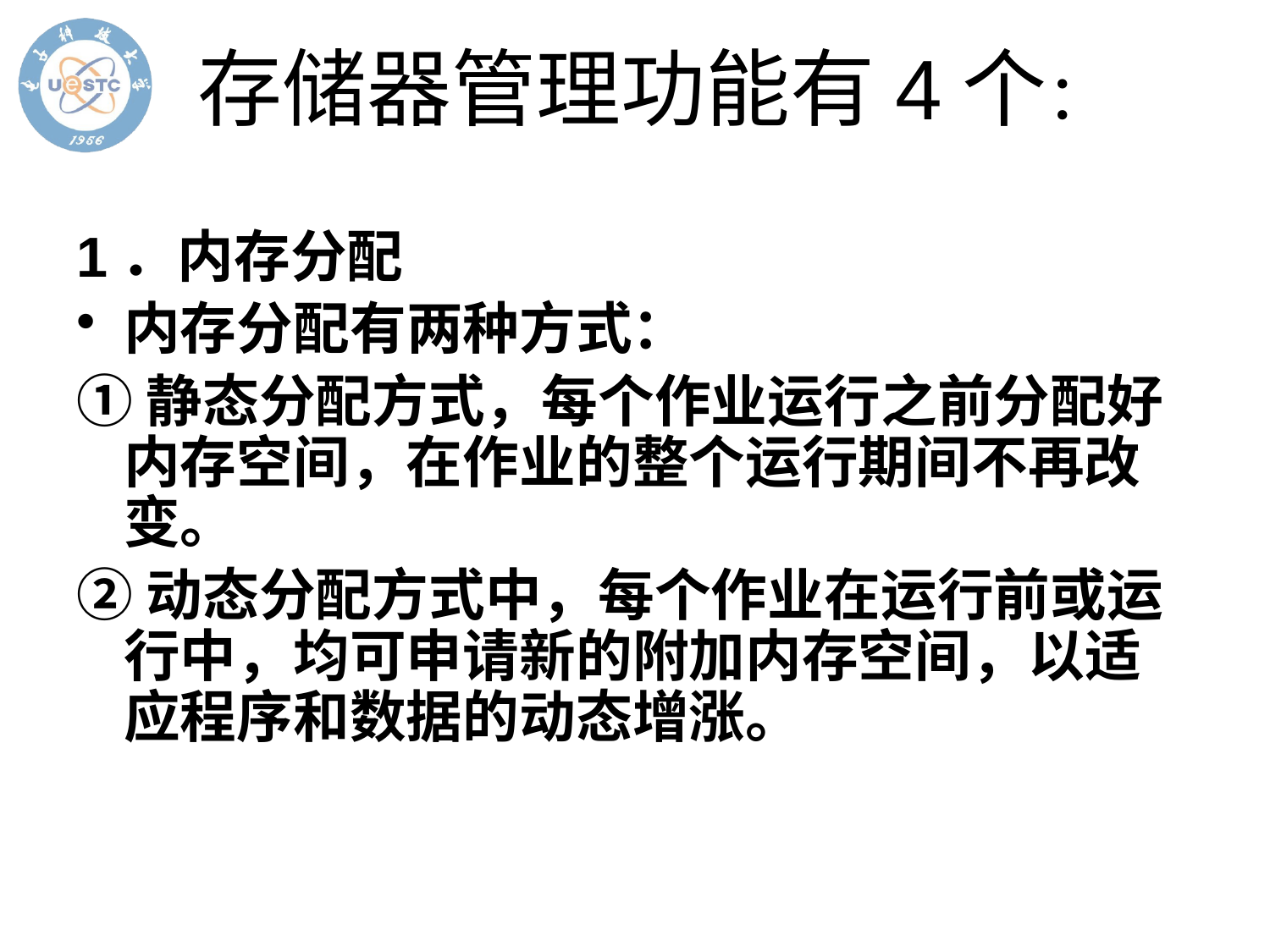

# 存储器管理功能有4个：
1．内存分配
内存分配有两种方式：
①静态分配方式，每个作业运行之前分配好内存空间，在作业的整个运行期间不再改变。
②动态分配方式中，每个作业在运行前或运行中，均可申请新的附加内存空间，以适应程序和数据的动态增涨。